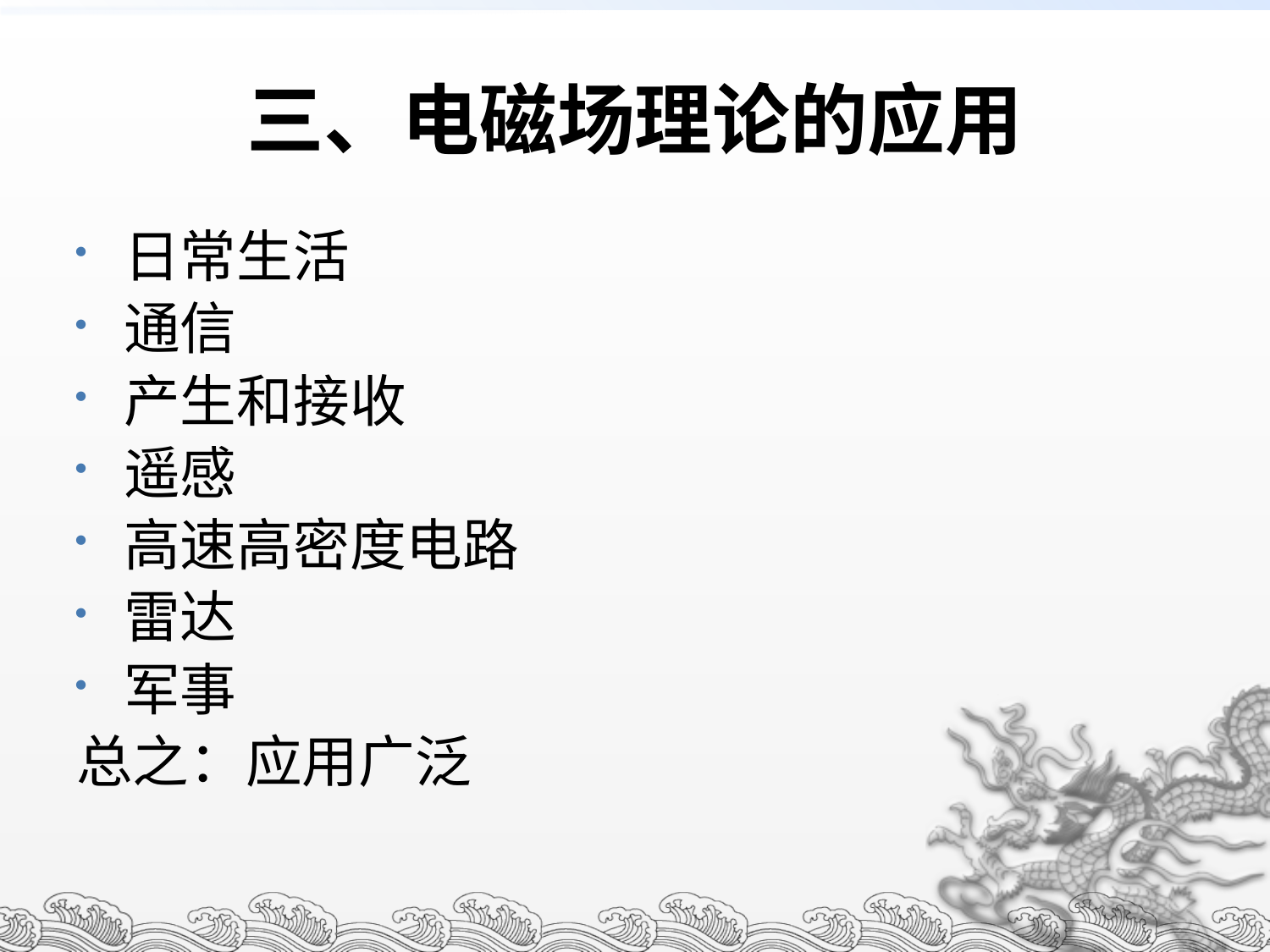

# 三、电磁场理论的应用
日常生活
通信
产生和接收
遥感
高速高密度电路
雷达
军事
总之：应用广泛